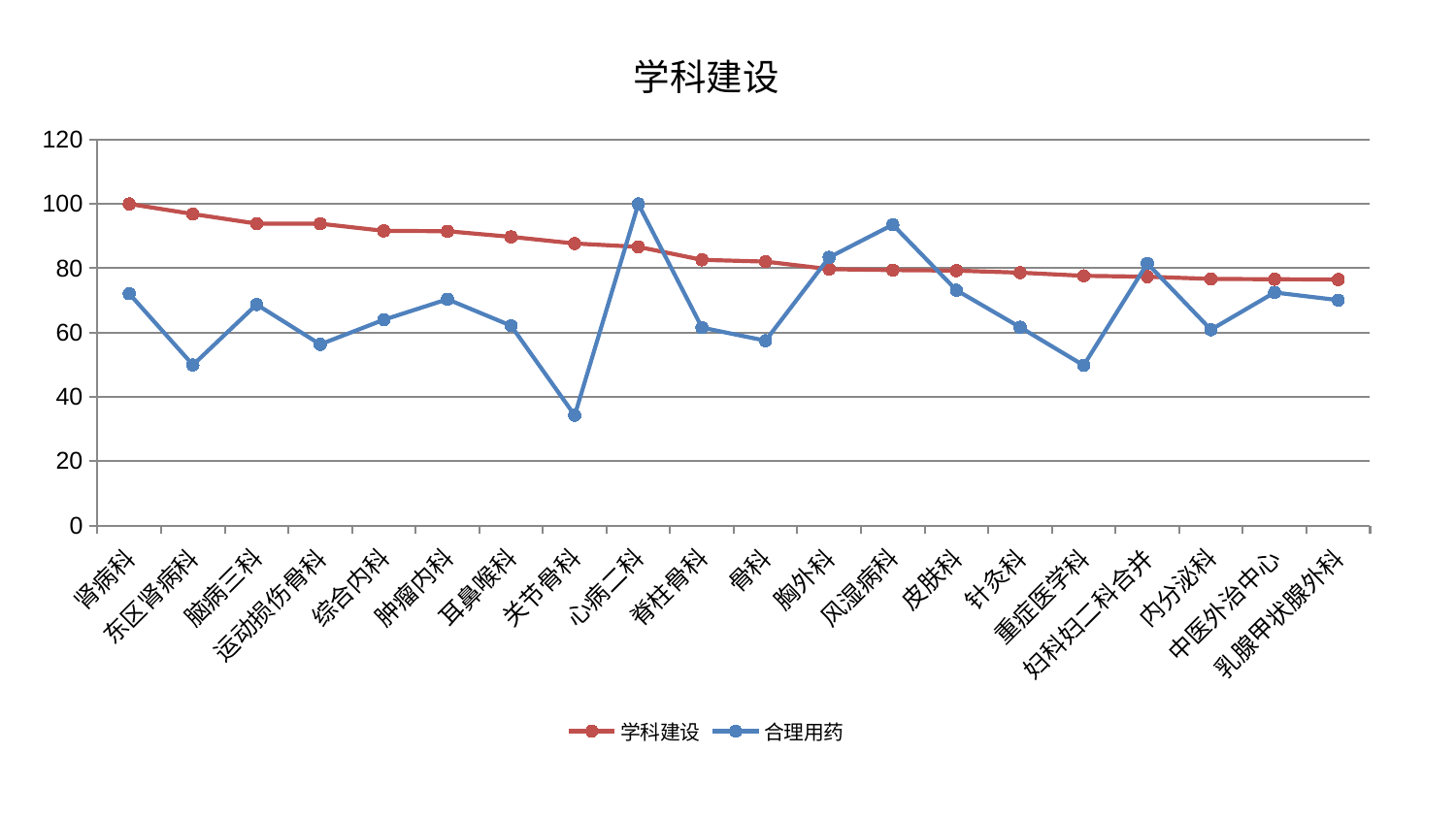

### Chart: 学科建设

| Category | 学科建设 | 合理用药 |
|---|---|---|
| 肾病科 | 100.0 | 72.0793859919874 |
| 东区肾病科 | 96.85860624539184 | 49.918664524462905 |
| 脑病三科 | 93.8893957821522 | 68.73209546572186 |
| 运动损伤骨科 | 93.84416182872948 | 56.33762751786892 |
| 综合内科 | 91.63290281785682 | 63.97965441267774 |
| 肿瘤内科 | 91.5093284344847 | 70.37099756886428 |
| 耳鼻喉科 | 89.76315062628541 | 62.13339274576541 |
| 关节骨科 | 87.70627095984399 | 34.236327905385835 |
| 心病二科 | 86.65243352750646 | 100.0 |
| 脊柱骨科 | 82.61963184670111 | 61.53942112661423 |
| 骨科 | 82.07437946750092 | 57.478434843174284 |
| 胸外科 | 79.72480595693118 | 83.39445335795452 |
| 风湿病科 | 79.42609093064019 | 93.53818853037417 |
| 皮肤科 | 79.26821903645316 | 73.18370016343876 |
| 针灸科 | 78.62694731556567 | 61.67286146442394 |
| 重症医学科 | 77.64429160798133 | 49.799128769173166 |
| 妇科妇二科合并 | 77.3702080405598 | 81.49957516874146 |
| 内分泌科 | 76.6823035635177 | 60.89119727820544 |
| 中医外治中心 | 76.57862940862998 | 72.46948234292904 |
| 乳腺甲状腺外科 | 76.49817234708702 | 70.09644188079943 |
217